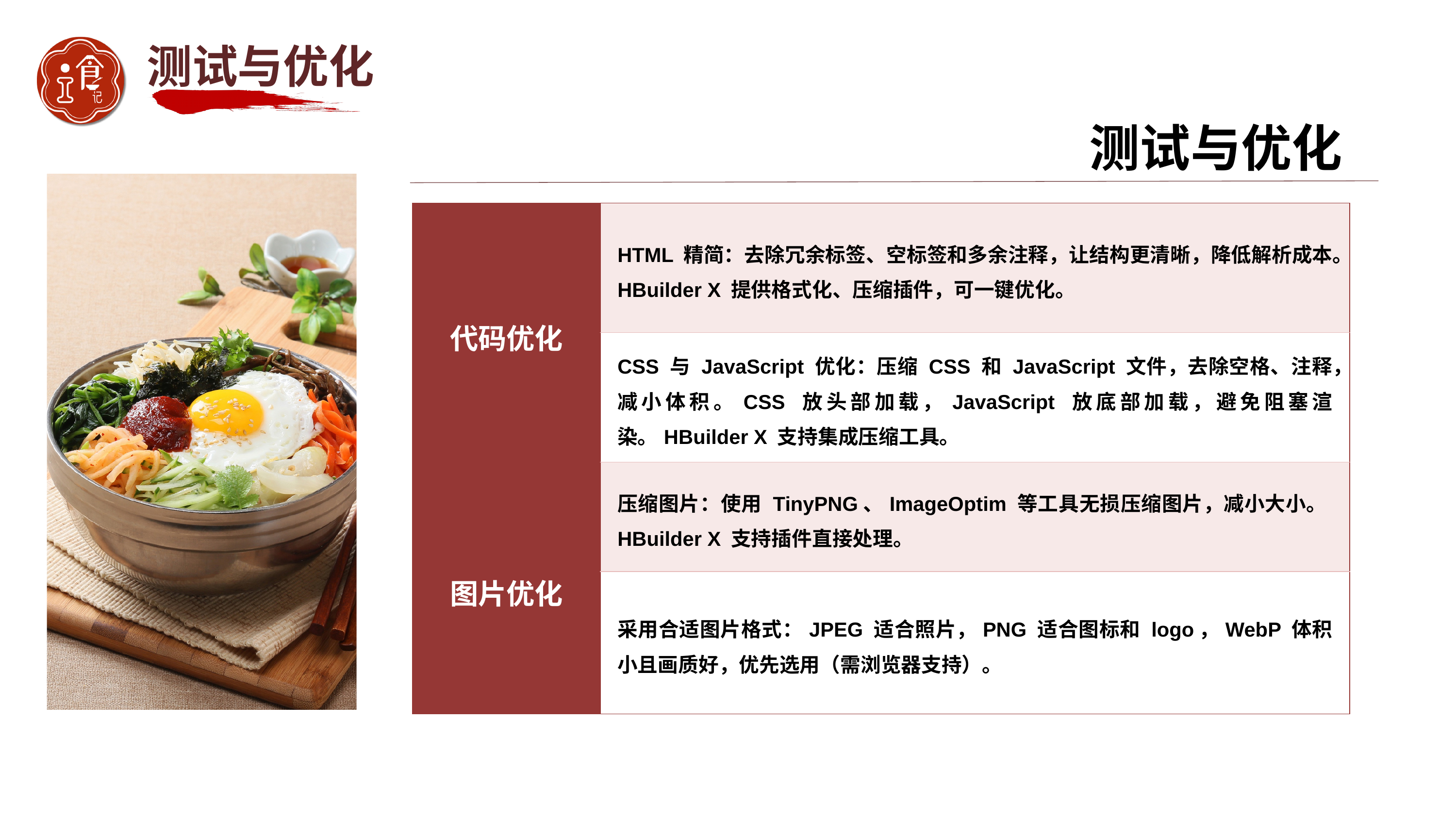

测试与优化

测试与优化

| 代码优化 | HTML 精简：去除冗余标签、空标签和多余注释，让结构更清晰，降低解析成本。HBuilder X 提供格式化、压缩插件，可一键优化。 |
| --- | --- |
|  | CSS 与 JavaScript 优化：压缩 CSS 和 JavaScript 文件，去除空格、注释，减小体积。CSS 放头部加载，JavaScript 放底部加载，避免阻塞渲染。HBuilder X 支持集成压缩工具。 |
| 图片优化 | 压缩图片：使用 TinyPNG、ImageOptim 等工具无损压缩图片，减小大小。HBuilder X 支持插件直接处理。 |
|  | 采用合适图片格式：JPEG 适合照片，PNG 适合图标和 logo，WebP 体积小且画质好，优先选用（需浏览器支持）。 |